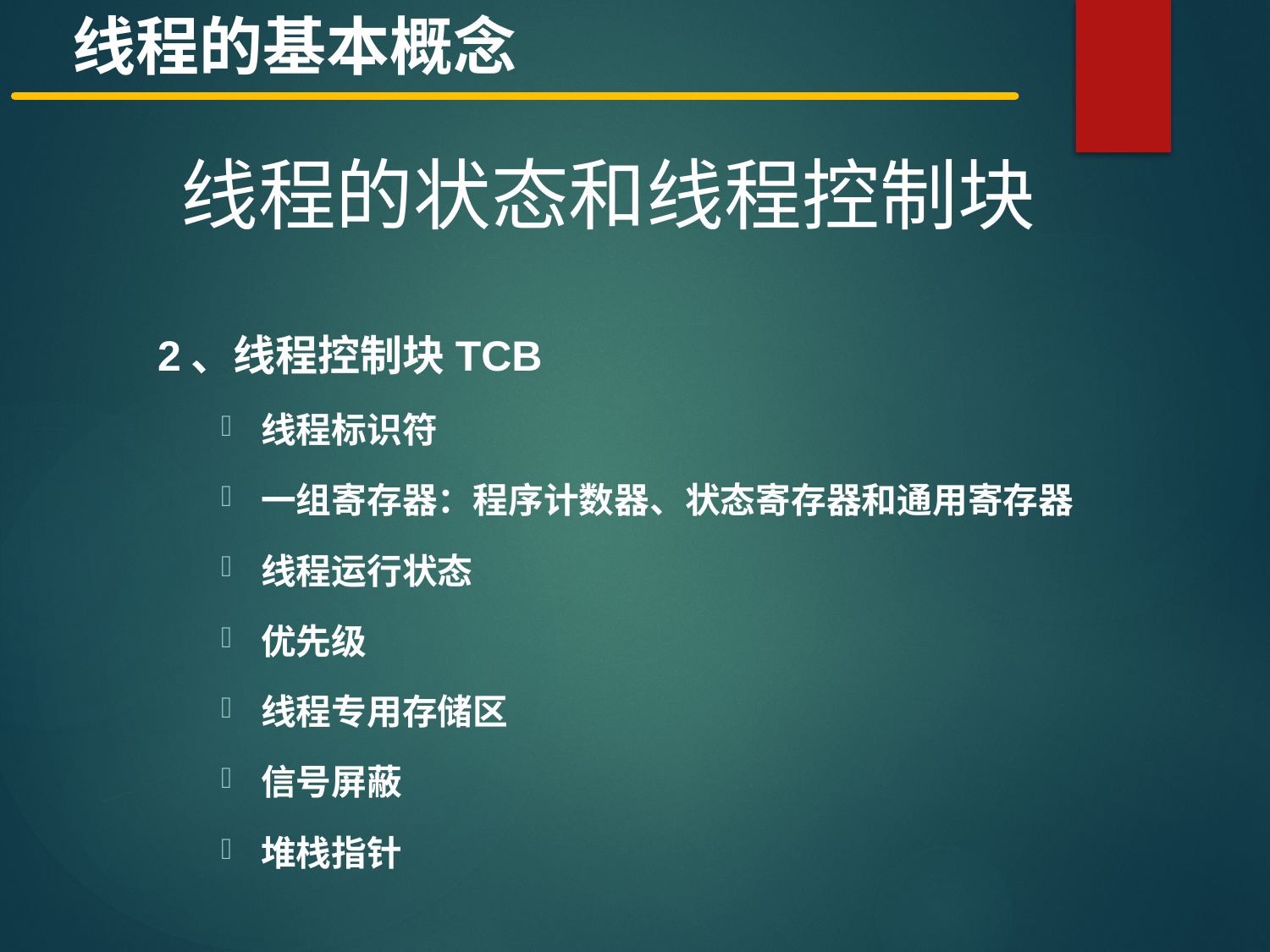

线程的基本概念
线程的状态和线程控制块
2、线程控制块TCB
线程标识符
一组寄存器：程序计数器、状态寄存器和通用寄存器
线程运行状态
优先级
线程专用存储区
信号屏蔽
堆栈指针